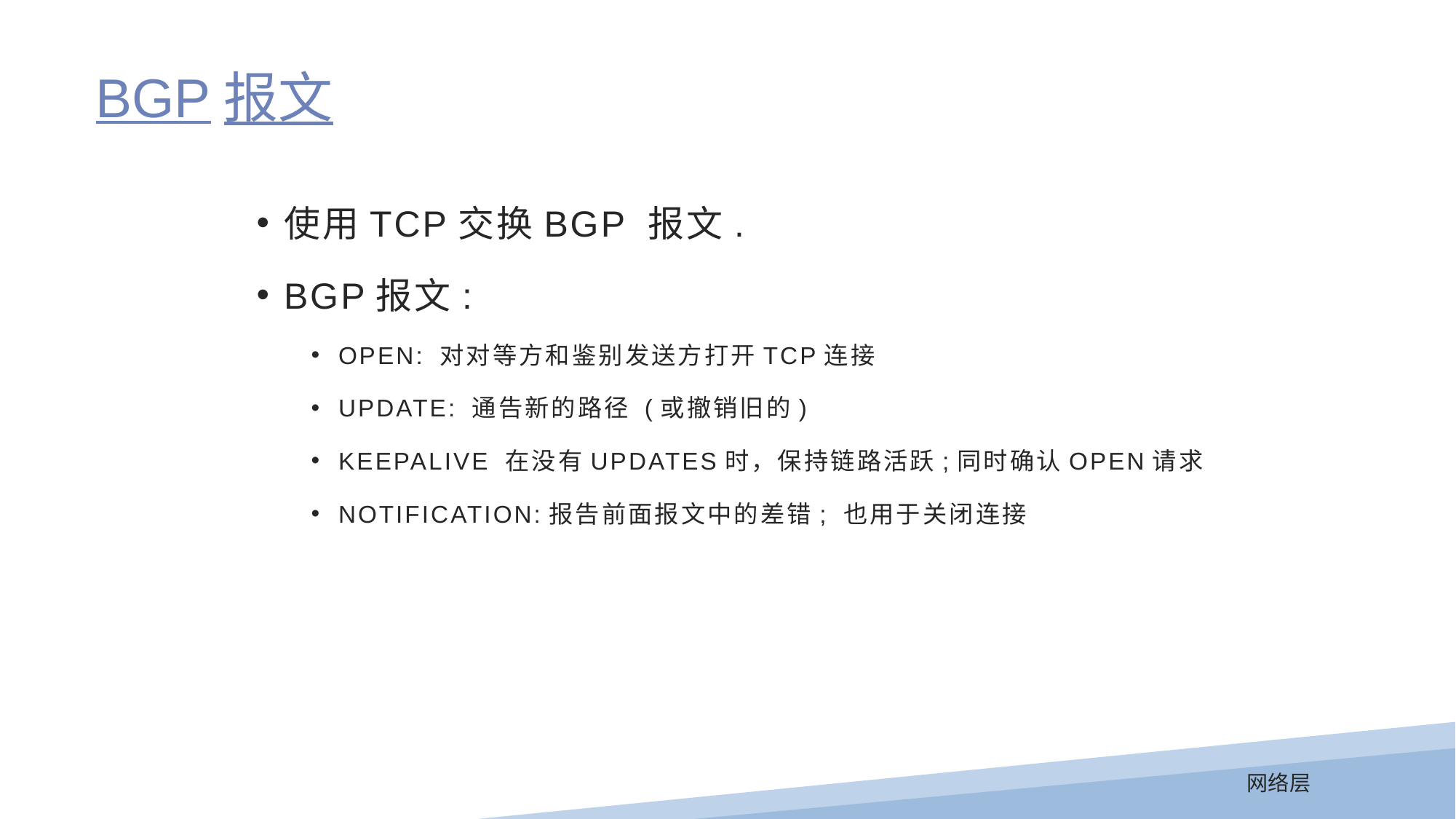

BGP报文
使用TCP交换BGP 报文.
BGP报文:
OPEN: 对对等方和鉴别发送方打开TCP连接
UPDATE: 通告新的路径 (或撤销旧的)
KEEPALIVE 在没有UPDATES时，保持链路活跃;同时确认OPEN请求
NOTIFICATION:报告前面报文中的差错; 也用于关闭连接

网络层
56